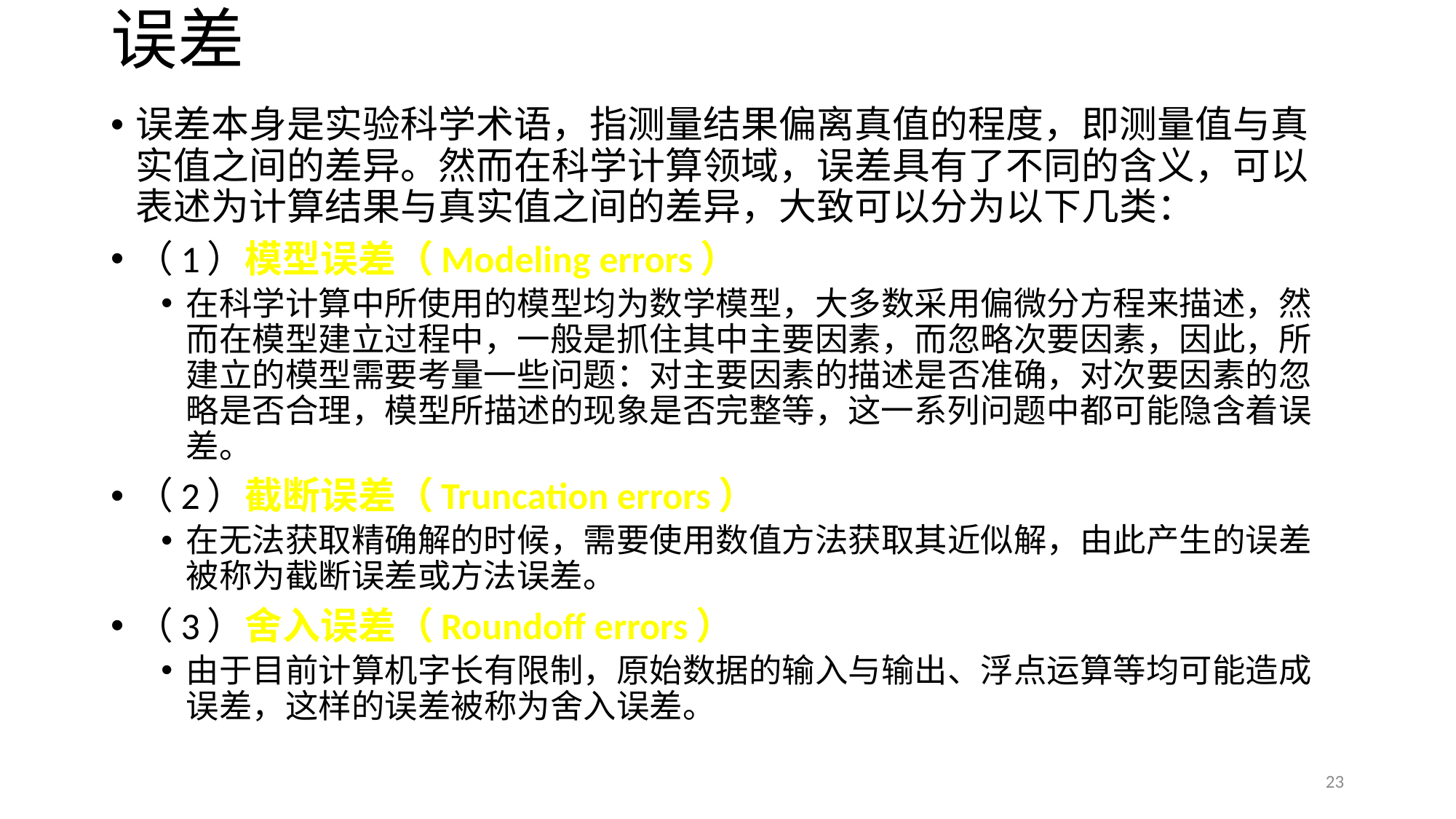

# 误差
误差本身是实验科学术语，指测量结果偏离真值的程度，即测量值与真实值之间的差异。然而在科学计算领域，误差具有了不同的含义，可以表述为计算结果与真实值之间的差异，大致可以分为以下几类：
（1）模型误差（Modeling errors）
在科学计算中所使用的模型均为数学模型，大多数采用偏微分方程来描述，然而在模型建立过程中，一般是抓住其中主要因素，而忽略次要因素，因此，所建立的模型需要考量一些问题：对主要因素的描述是否准确，对次要因素的忽略是否合理，模型所描述的现象是否完整等，这一系列问题中都可能隐含着误差。
（2）截断误差（Truncation errors）
在无法获取精确解的时候，需要使用数值方法获取其近似解，由此产生的误差被称为截断误差或方法误差。
（3）舍入误差（Roundoff errors）
由于目前计算机字长有限制，原始数据的输入与输出、浮点运算等均可能造成误差，这样的误差被称为舍入误差。

23